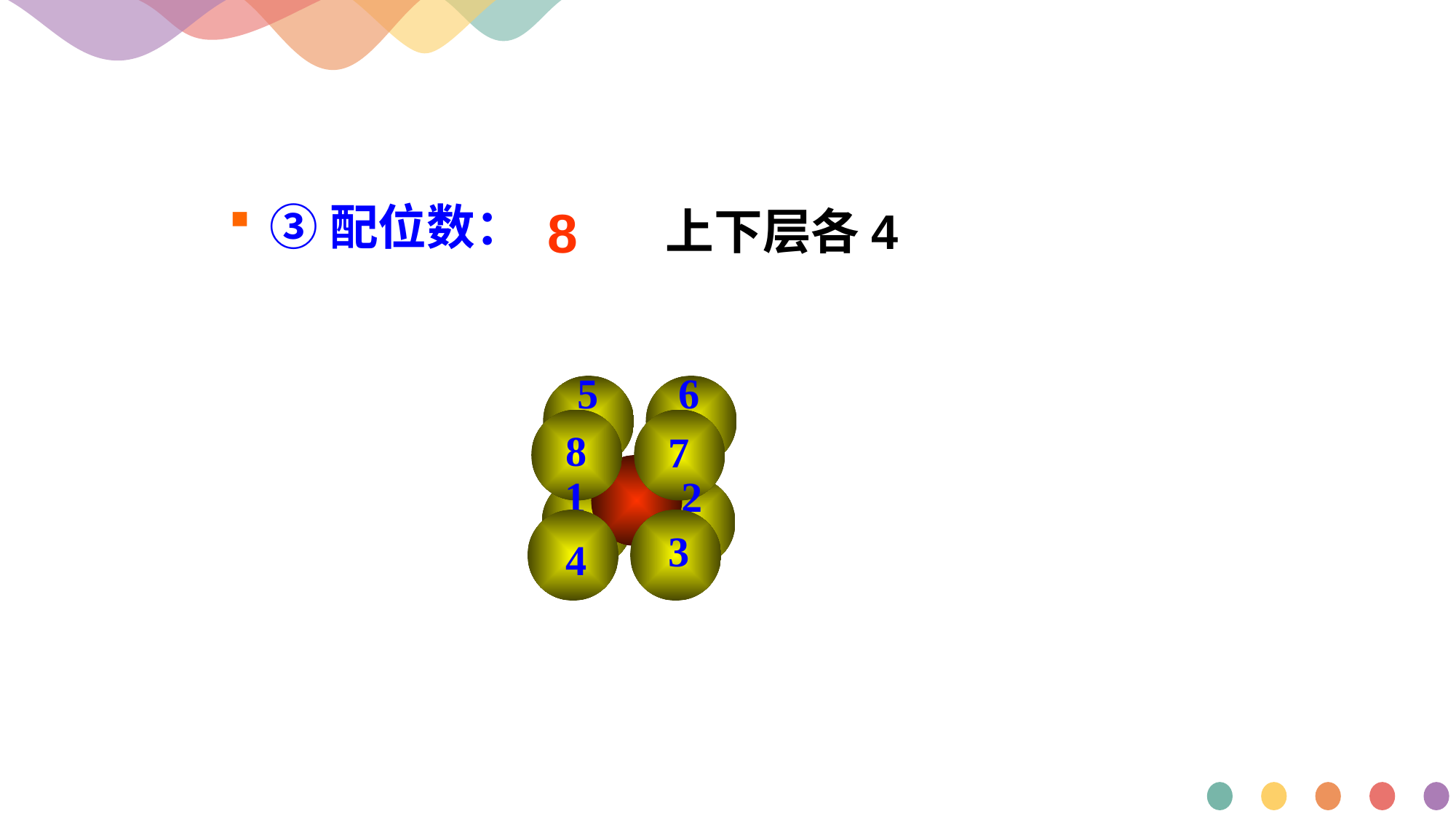

③配位数：
8
上下层各4
5
6

8
7

1
2

3
4